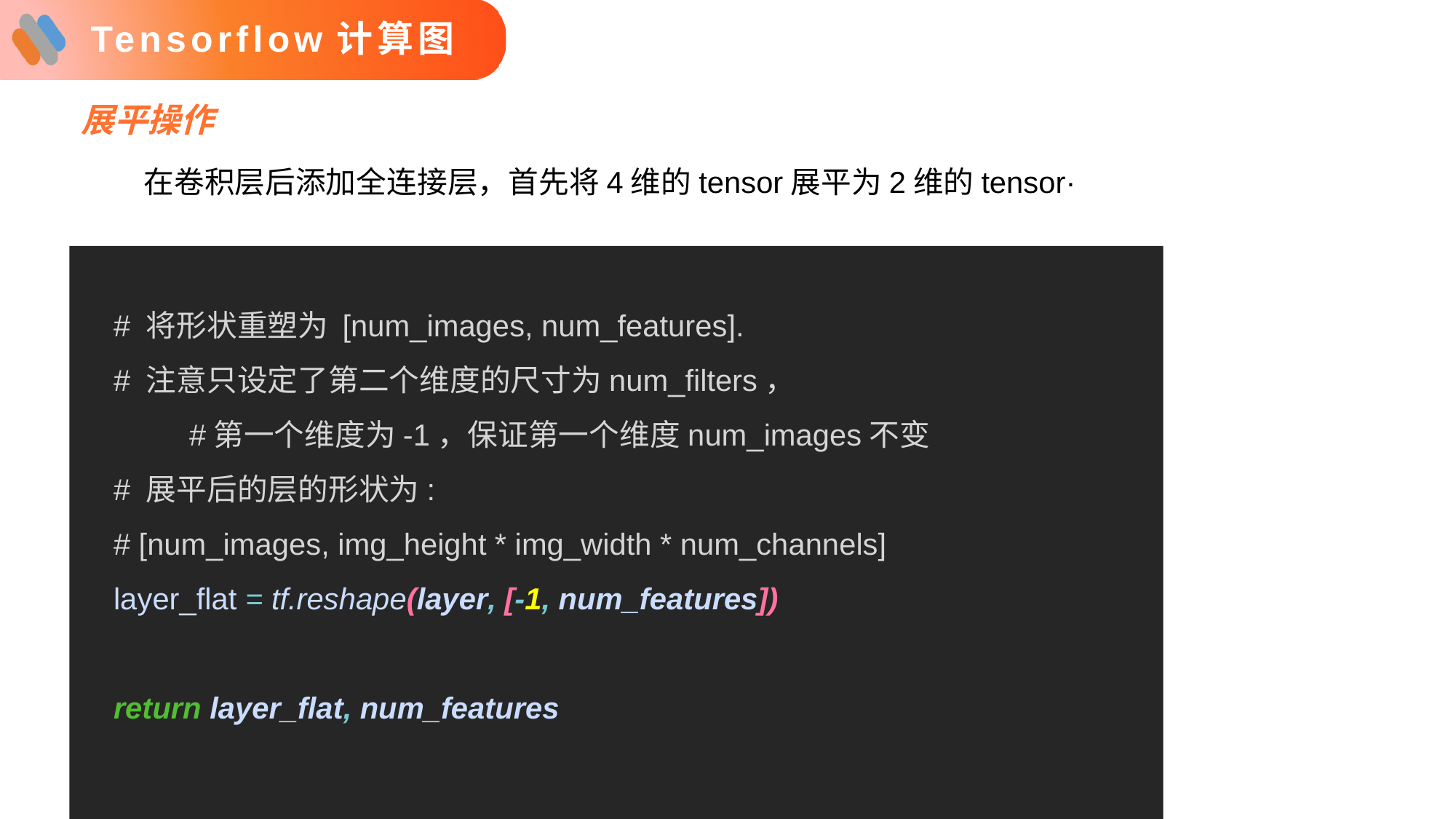

# Tensorflow计算图
展平操作
在卷积层后添加全连接层，首先将4维的tensor展平为2维的tensor·

    # 将形状重塑为 [num_images, num_features].
    # 注意只设定了第二个维度的尺寸为num_filters，
	#第一个维度为-1，保证第一个维度num_images不变
    # 展平后的层的形状为:
    # [num_images, img_height * img_width * num_channels]
    layer_flat = tf.reshape(layer, [-1, num_features])

    return layer_flat, num_features